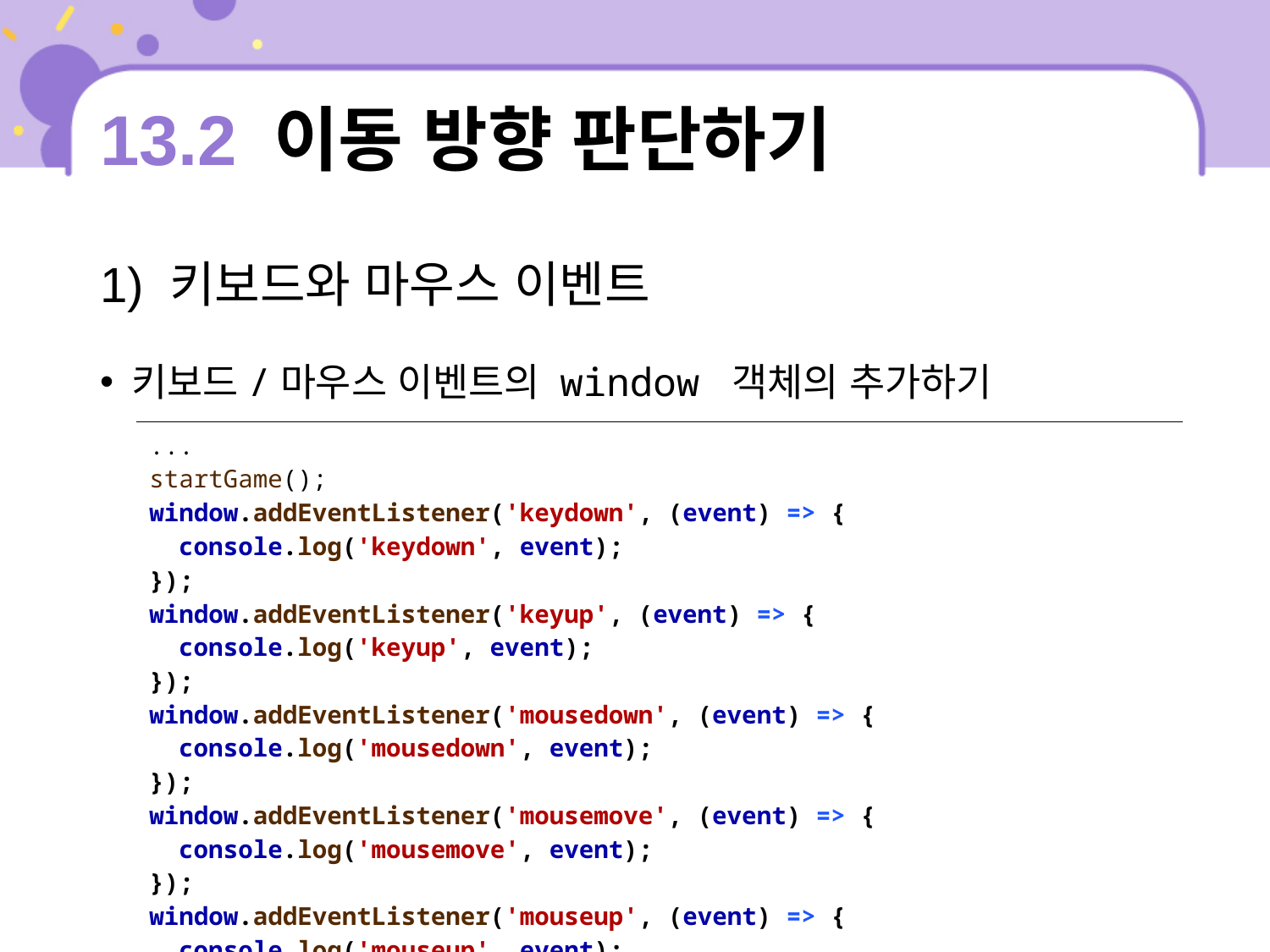

# 13.2 이동 방향 판단하기
1) 키보드와 마우스 이벤트
키보드/마우스 이벤트의 window 객체의 추가하기
| ... startGame(); window.addEventListener('keydown', (event) => { console.log('keydown', event); }); window.addEventListener('keyup', (event) => { console.log('keyup', event); }); window.addEventListener('mousedown', (event) => { console.log('mousedown', event); }); window.addEventListener('mousemove', (event) => { console.log('mousemove', event); }); window.addEventListener('mouseup', (event) => { console.log('mouseup', event); }); |
| --- |